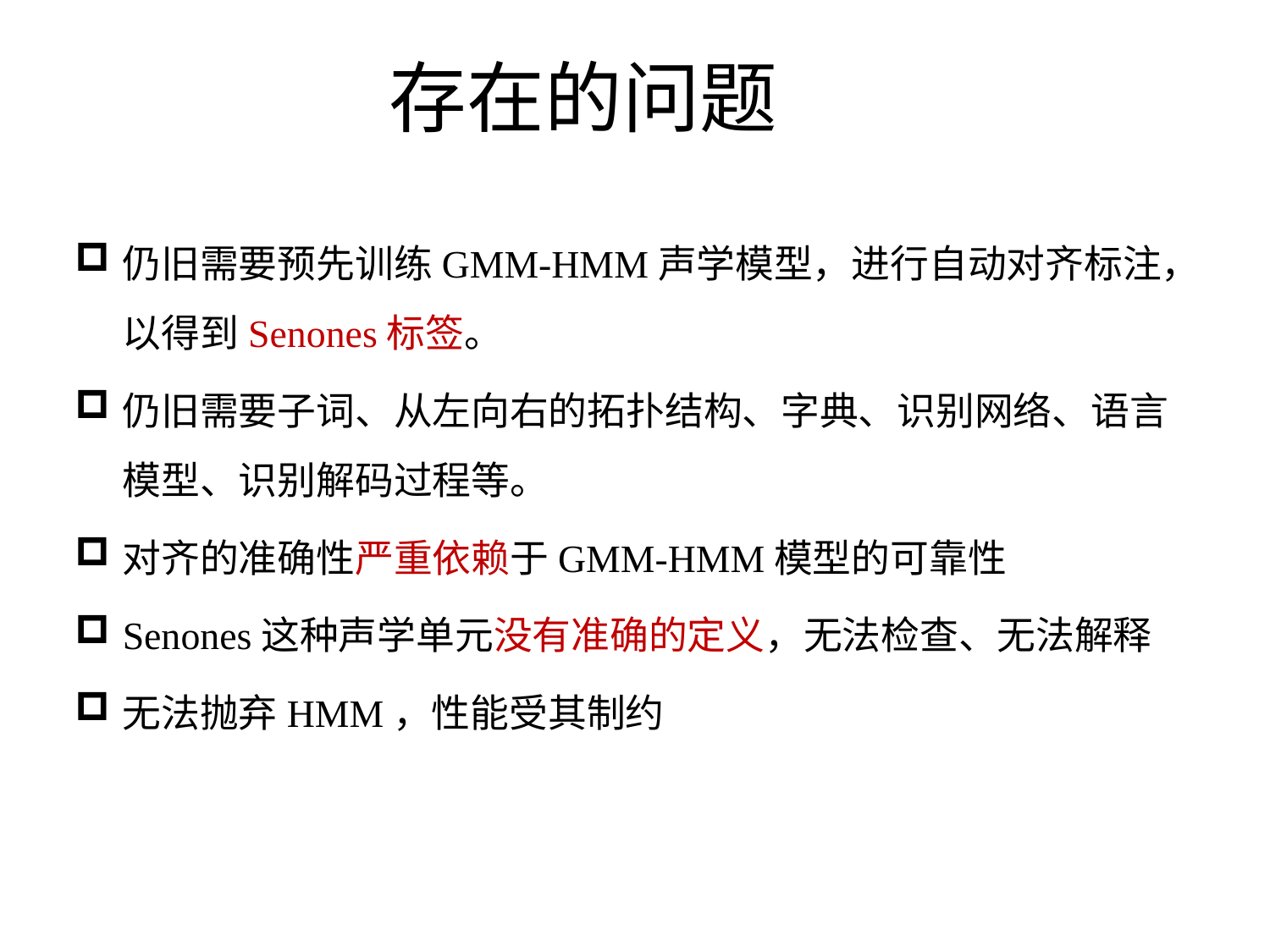

# 存在的问题
仍旧需要预先训练GMM-HMM声学模型，进行自动对齐标注，以得到Senones标签。
仍旧需要子词、从左向右的拓扑结构、字典、识别网络、语言模型、识别解码过程等。
对齐的准确性严重依赖于GMM-HMM模型的可靠性
Senones这种声学单元没有准确的定义，无法检查、无法解释
无法抛弃HMM，性能受其制约